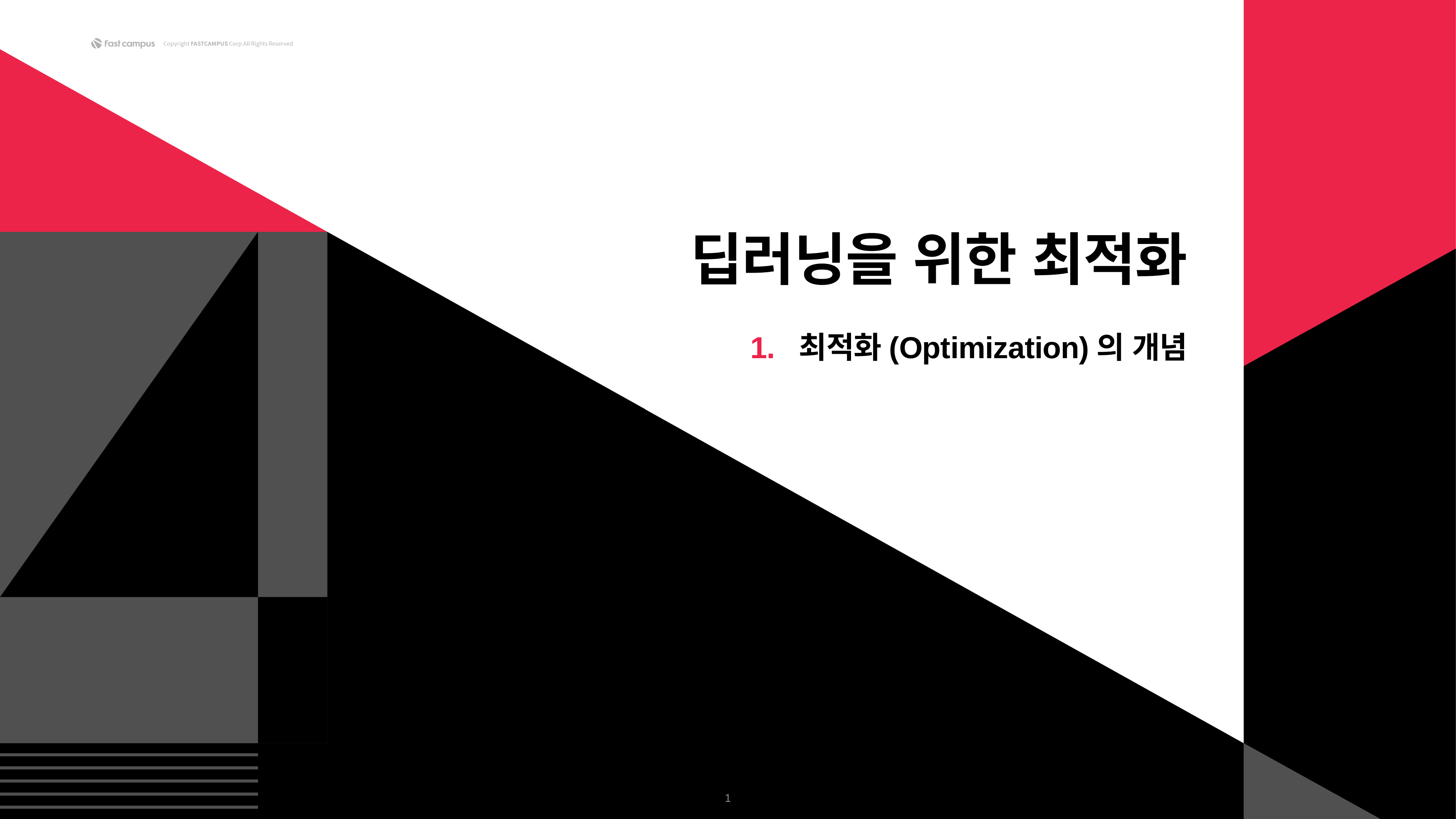

딥러닝을 위한 최적화

1.  최적화(Optimization)의 개념
1